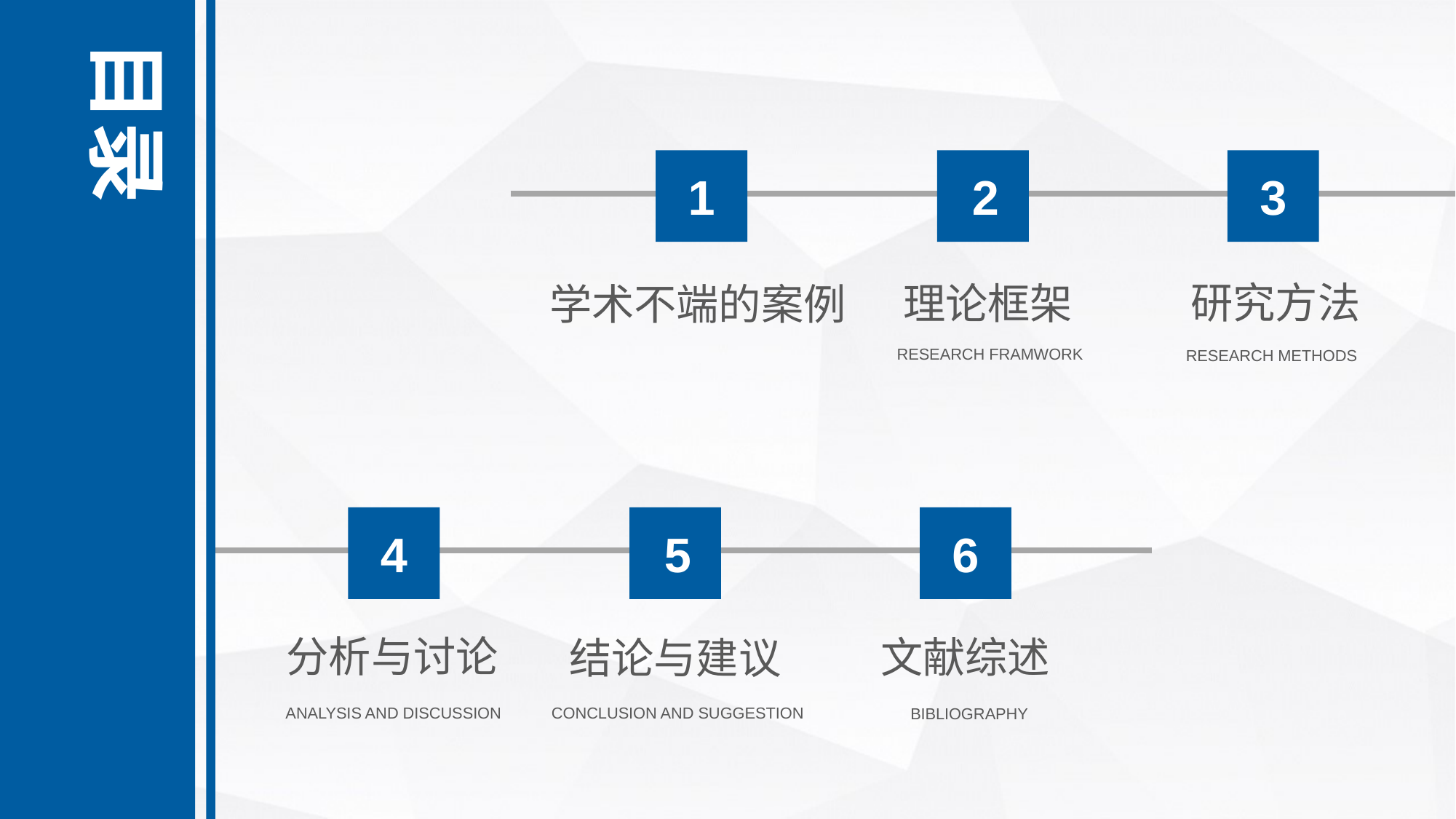

目录

1

2

3
研究方法
理论框架
学术不端的案例

RESEARCH FRAMWORK
RESEARCH METHODS

4

5

6
分析与讨论
文献综述
结论与建议
ANALYSIS AND DISCUSSION
CONCLUSION AND SUGGESTION
BIBLIOGRAPHY